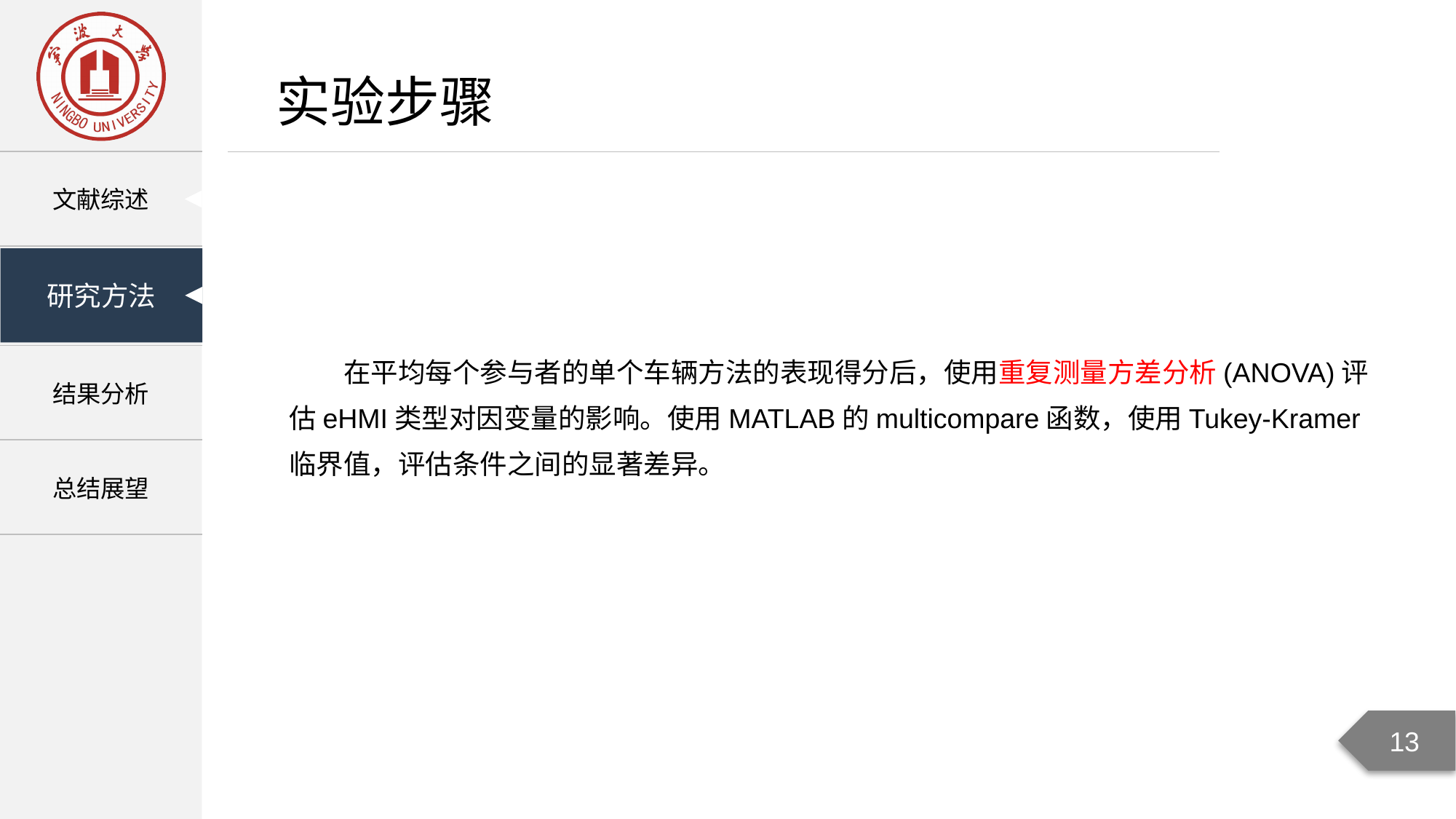

实验步骤
在平均每个参与者的单个车辆方法的表现得分后，使用重复测量方差分析(ANOVA)评估eHMI类型对因变量的影响。使用MATLAB的multicompare函数，使用Tukey-Kramer临界值，评估条件之间的显著差异。